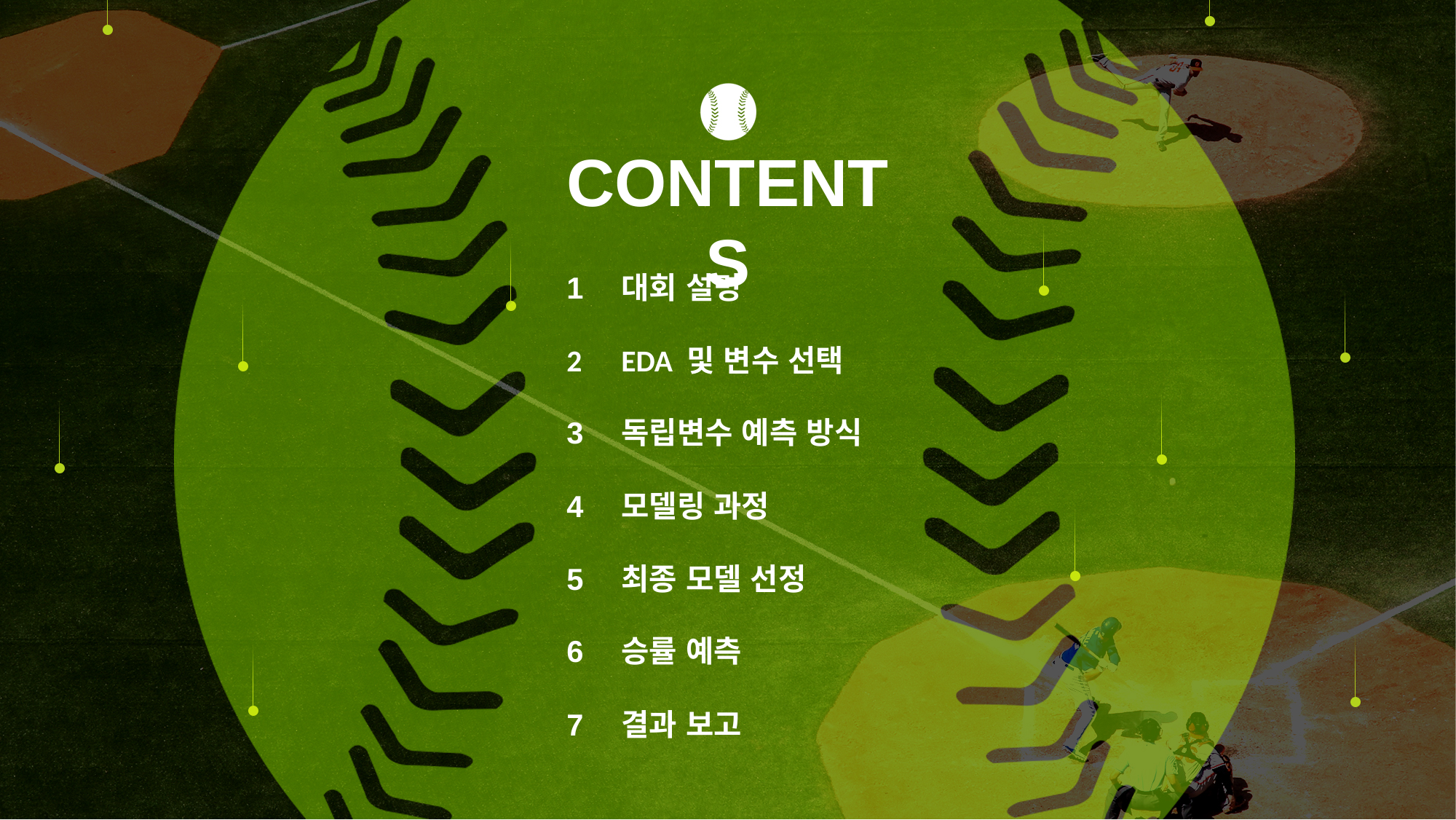

CONTENTS
대회 설명
EDA 및 변수 선택
독립변수 예측 방식
모델링 과정
최종 모델 선정
승률 예측
결과 보고